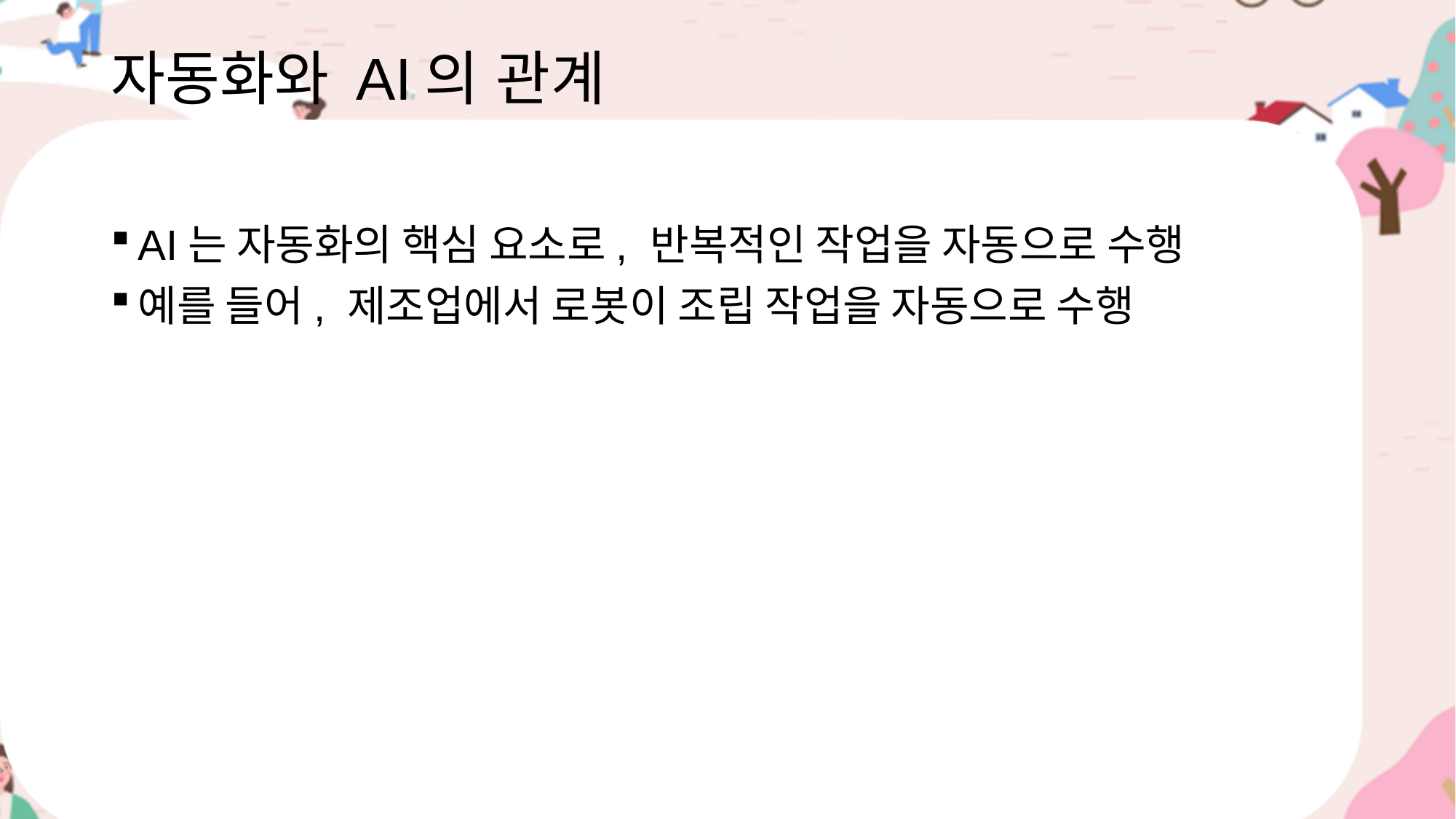

# 자동화와 AI의 관계
AI는 자동화의 핵심 요소로, 반복적인 작업을 자동으로 수행
예를 들어, 제조업에서 로봇이 조립 작업을 자동으로 수행